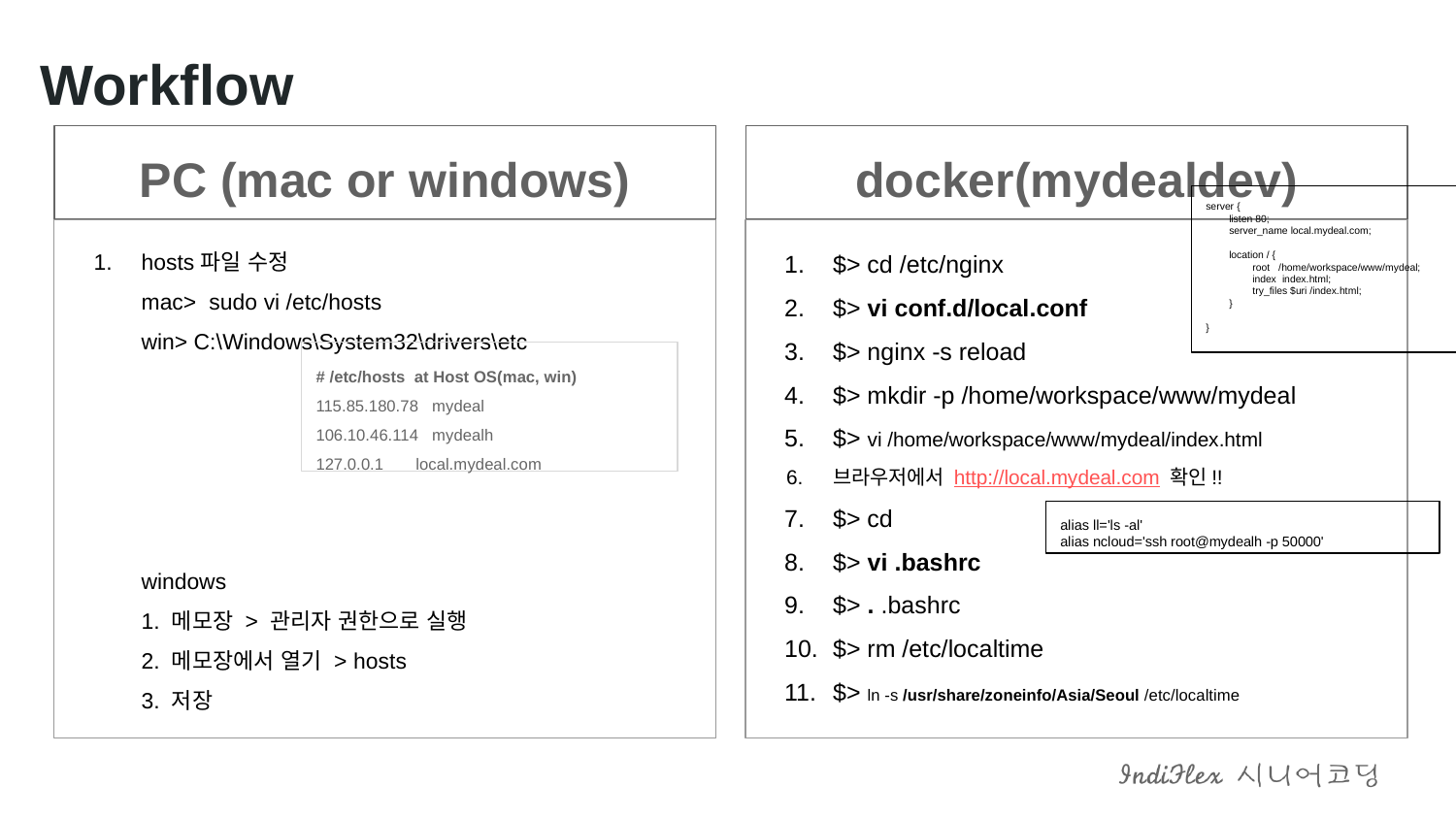

Workflow
PC (mac or windows)
docker(mydealdev)
server {
        listen 80;
        server_name local.mydeal.com;

        location / {
                root   /home/workspace/www/mydeal;
                index  index.html;
                try_files $uri /index.html;
        }

}

hosts파일 수정
mac>  sudo vi /etc/hosts
win> C:\Windows\System32\drivers\etc
windows
1. 메모장 > 관리자 권한으로 실행
2. 메모장에서 열기 > hosts
3. 저장
$> cd /etc/nginx
$> vi conf.d/local.conf
$> nginx -s reload
$> mkdir -p /home/workspace/www/mydeal
$> vi /home/workspace/www/mydeal/index.html
브라우저에서 http://local.mydeal.com 확인!!
$> cd
$> vi .bashrc
$> . .bashrc
$> rm /etc/localtime
$> ln -s /usr/share/zoneinfo/Asia/Seoul /etc/localtime

# /etc/hosts  at Host OS(mac, win)
115.85.180.78   mydeal
106.10.46.114   mydealh
127.0.0.1       local.mydeal.com
alias ll='ls -al'
alias ncloud='ssh root@mydealh -p 50000'